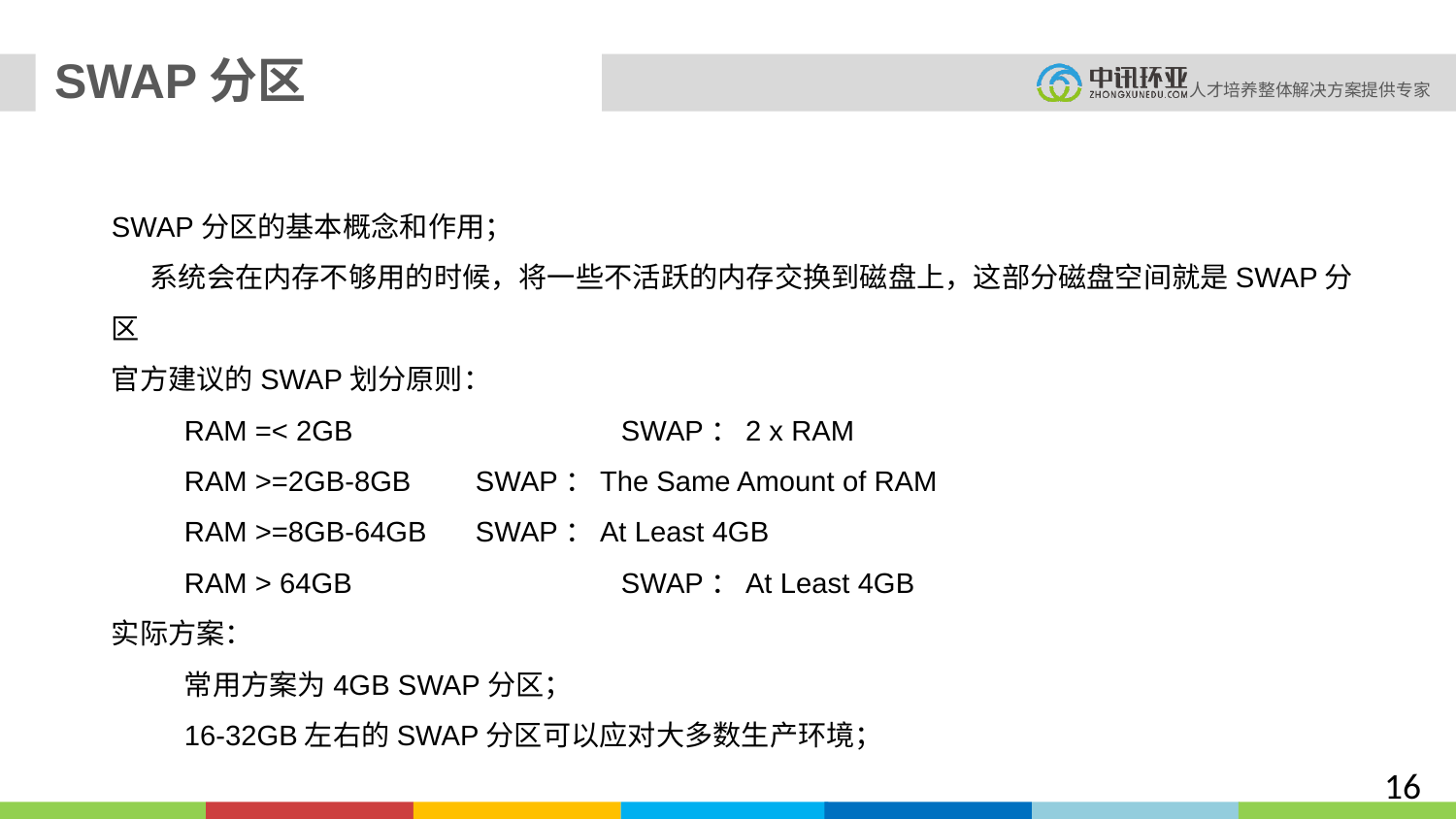

SWAP分区
SWAP分区的基本概念和作用；
     系统会在内存不够用的时候，将一些不活跃的内存交换到磁盘上，这部分磁盘空间就是SWAP分区
官方建议的SWAP划分原则：
RAM =< 2GB		SWAP：2 x RAM
RAM >=2GB-8GB	SWAP：The Same Amount of RAM
RAM >=8GB-64GB	SWAP：At Least 4GB
RAM > 64GB		SWAP：At Least 4GB
实际方案：
常用方案为4GB SWAP分区；
16-32GB左右的SWAP分区可以应对大多数生产环境；
16